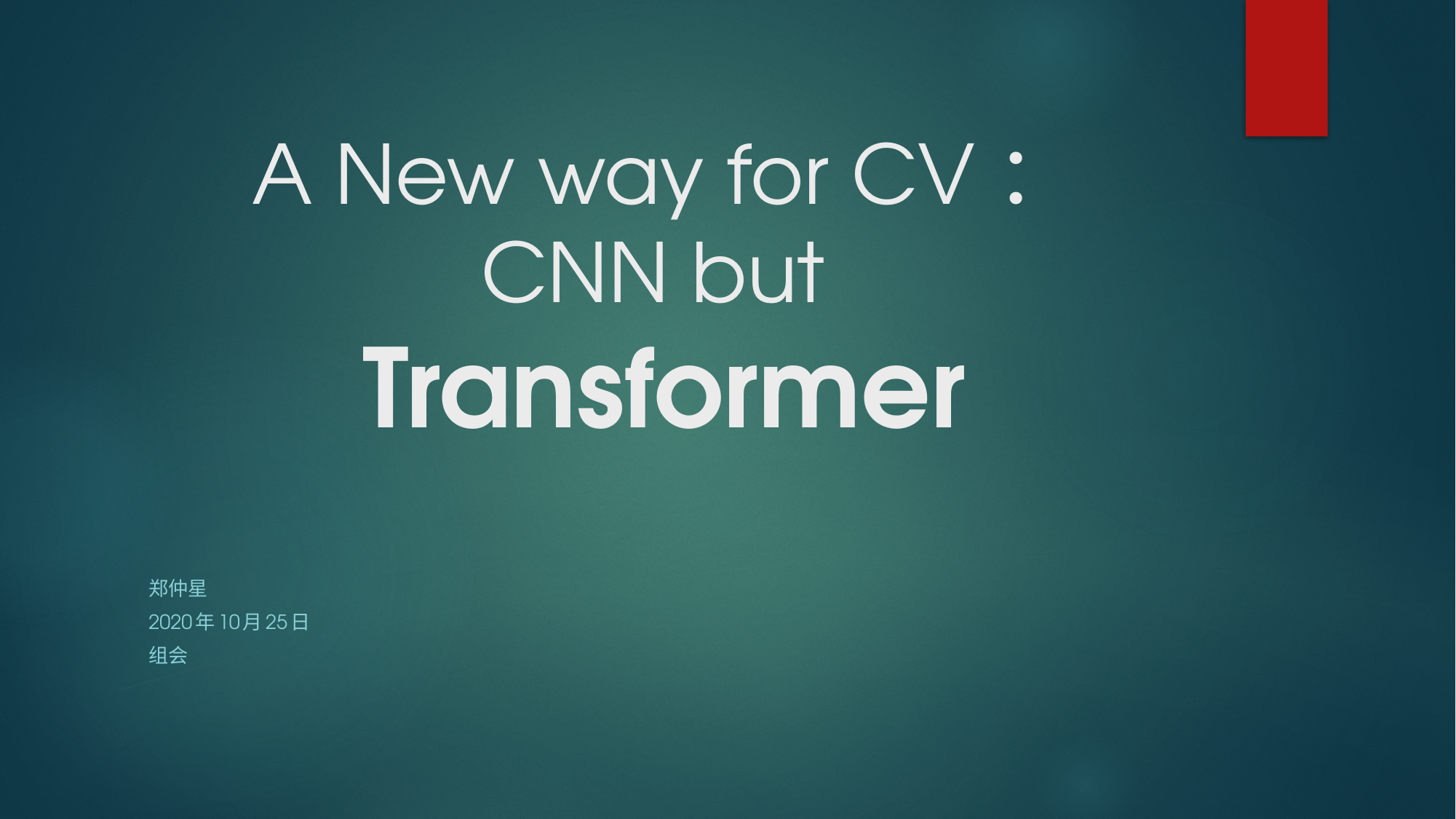

# A New way for CV： CNN but Transformer
郑仲星
2020年10月25日
组会